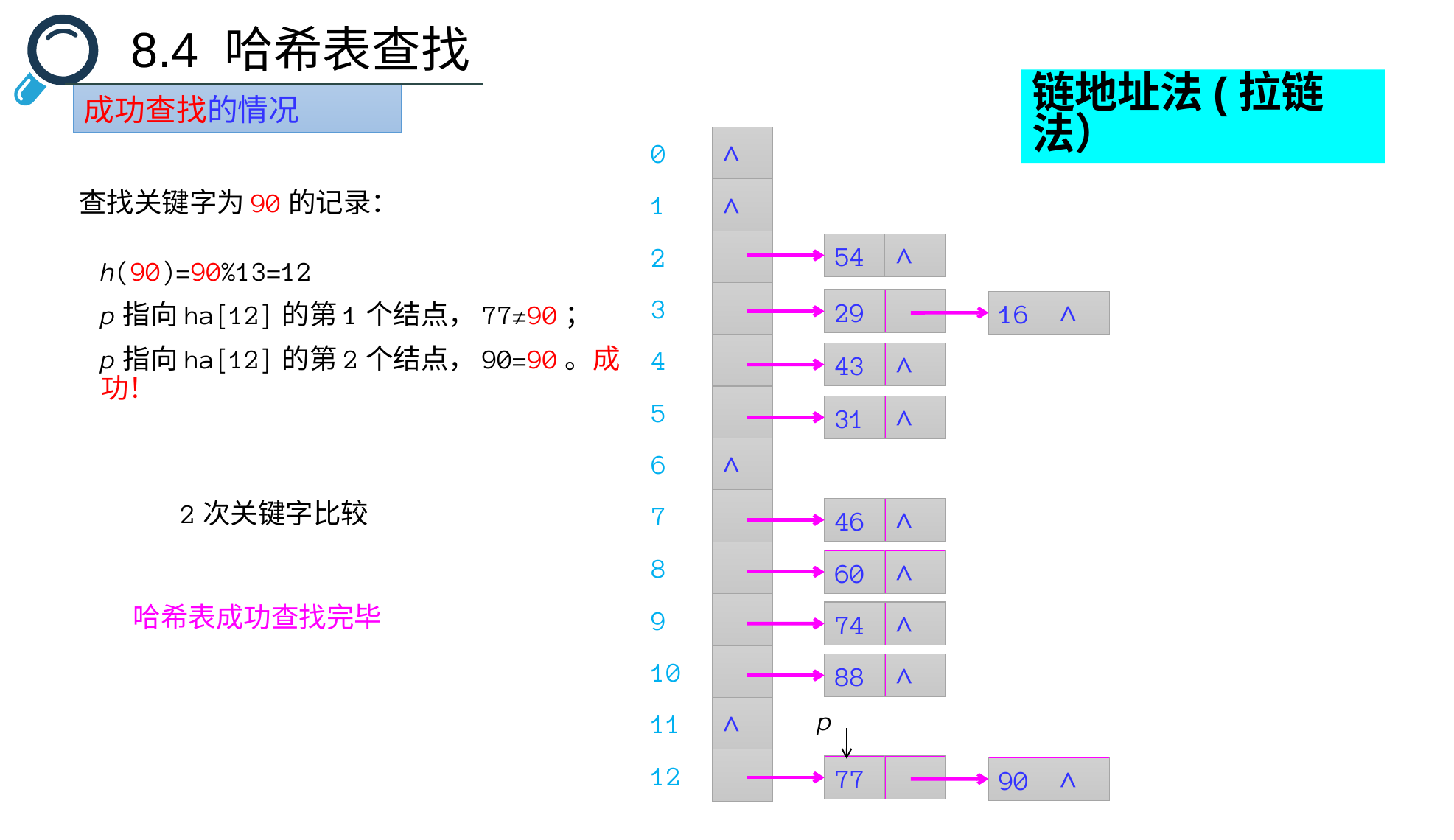

8.4 哈希表查找
链地址法(拉链法）
成功查找的情况
∧
0
∧
查找关键字为90的记录：
1

54
∧
2
h(90)=90%13=12
p指向ha[12]的第1个结点，77≠90；
p指向ha[12]的第2个结点，90=90。成功！

29

3
16
∧

4
43
∧

5
31
∧
∧
6

2次关键字比较
7
46
∧

60
∧
8

哈希表成功查找完毕
74
∧
9

88
∧
10
∧
p
11

77

90
∧
12